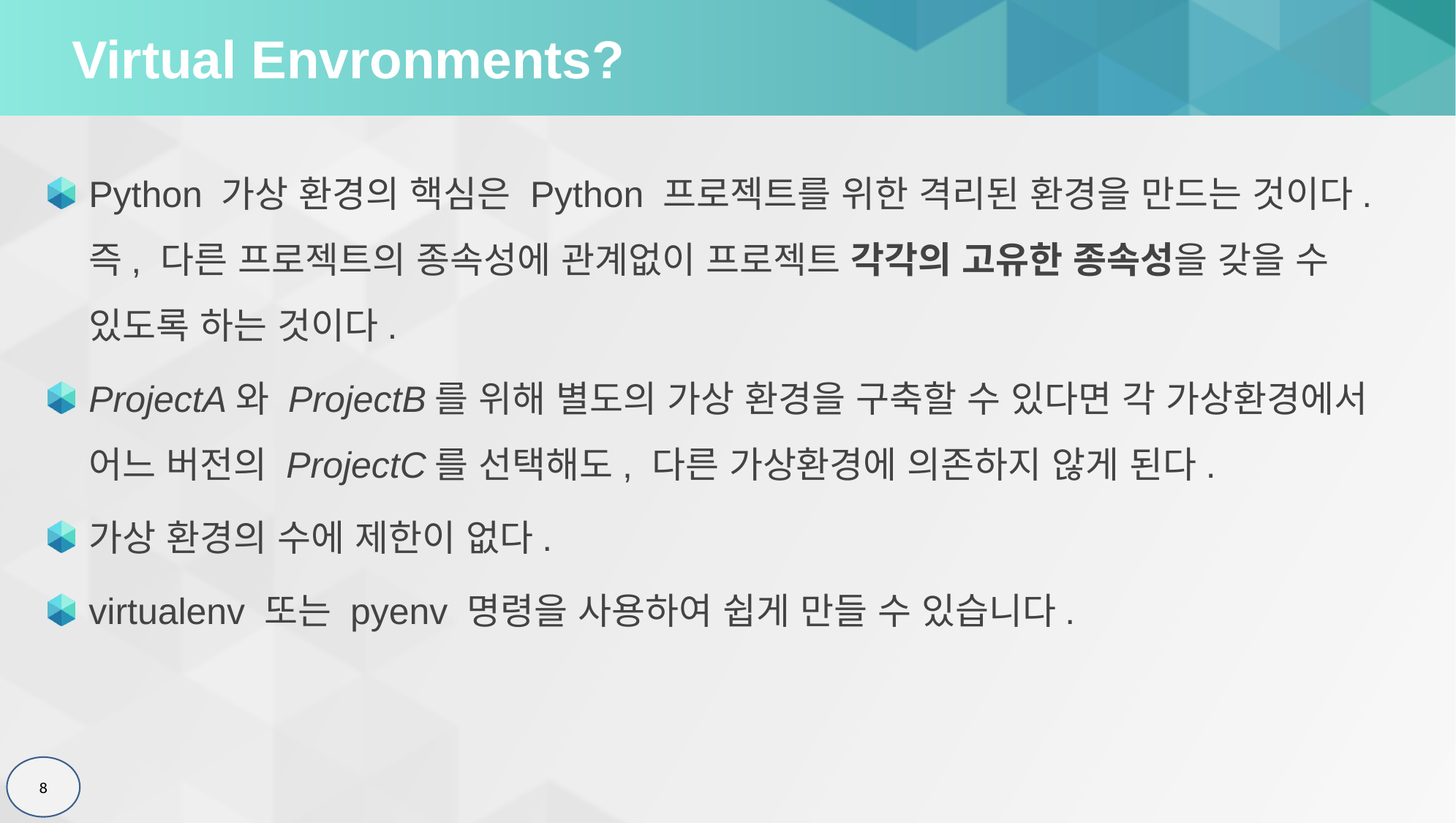

# Virtual Envronments?
Python 가상 환경의 핵심은 Python 프로젝트를 위한 격리된 환경을 만드는 것이다. 즉, 다른 프로젝트의 종속성에 관계없이 프로젝트 각각의 고유한 종속성을 갖을 수 있도록 하는 것이다.
ProjectA와 ProjectB를 위해 별도의 가상 환경을 구축할 수 있다면 각 가상환경에서 어느 버전의 ProjectC를 선택해도, 다른 가상환경에 의존하지 않게 된다.
가상 환경의 수에 제한이 없다.
virtualenv 또는 pyenv 명령을 사용하여 쉽게 만들 수 있습니다.